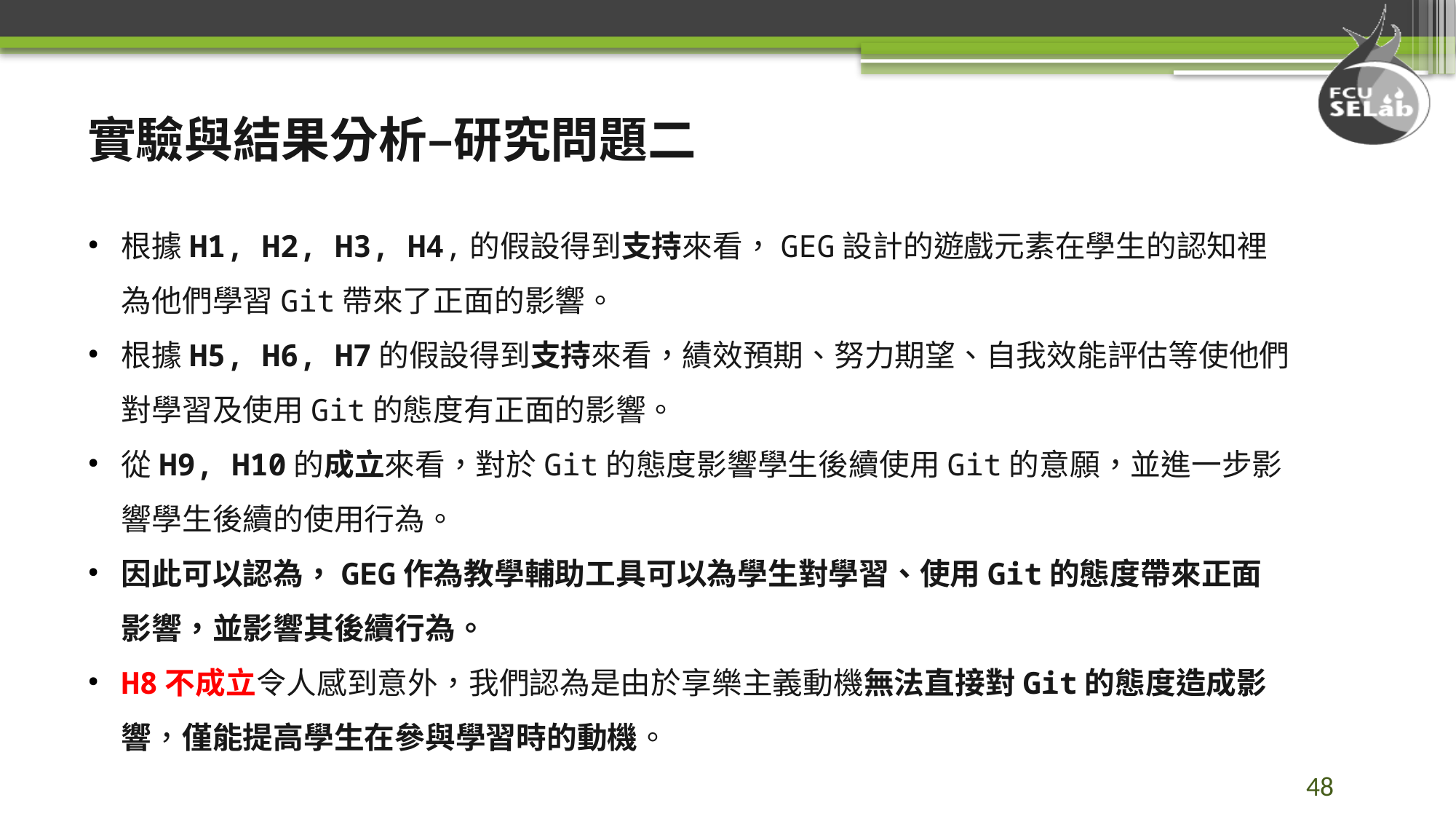

# 實驗與結果分析–研究問題二
根據H1, H2, H3, H4,的假設得到支持來看，GEG設計的遊戲元素在學生的認知裡為他們學習Git帶來了正面的影響。
根據H5, H6, H7的假設得到支持來看，績效預期、努力期望、自我效能評估等使他們對學習及使用Git的態度有正面的影響。
從H9, H10的成立來看，對於Git的態度影響學生後續使用Git的意願，並進一步影響學生後續的使用行為。
因此可以認為，GEG作為教學輔助工具可以為學生對學習、使用Git的態度帶來正面影響，並影響其後續行為。
H8不成立令人感到意外，我們認為是由於享樂主義動機無法直接對Git的態度造成影響，僅能提高學生在參與學習時的動機。
48